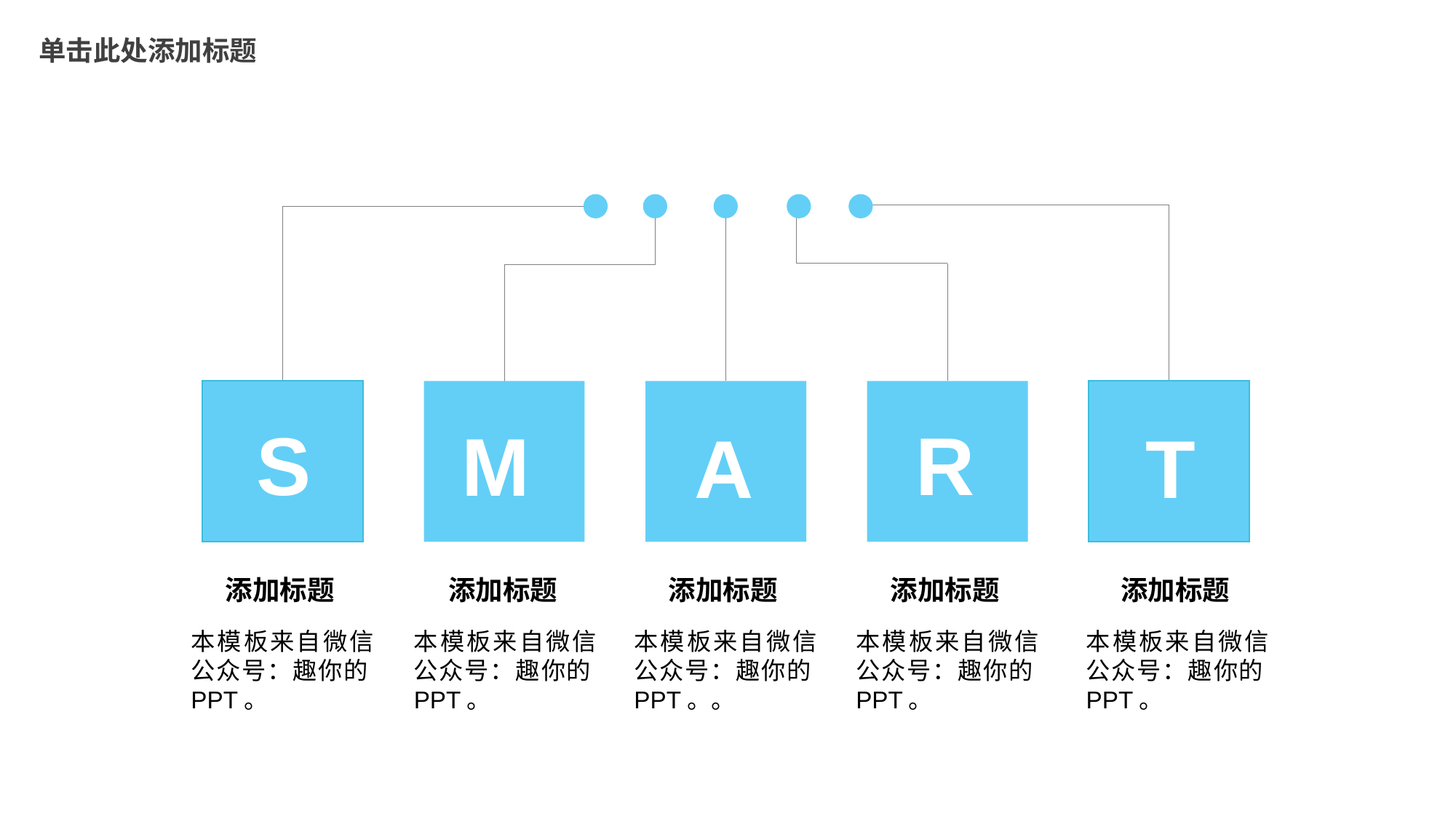

单击此处添加标题

A

T

S

R

M
添加标题
本模板来自微信公众号：趣你的PPT。
添加标题
本模板来自微信公众号：趣你的PPT。
添加标题
本模板来自微信公众号：趣你的PPT。。
添加标题
本模板来自微信公众号：趣你的PPT。
添加标题
本模板来自微信公众号：趣你的PPT。